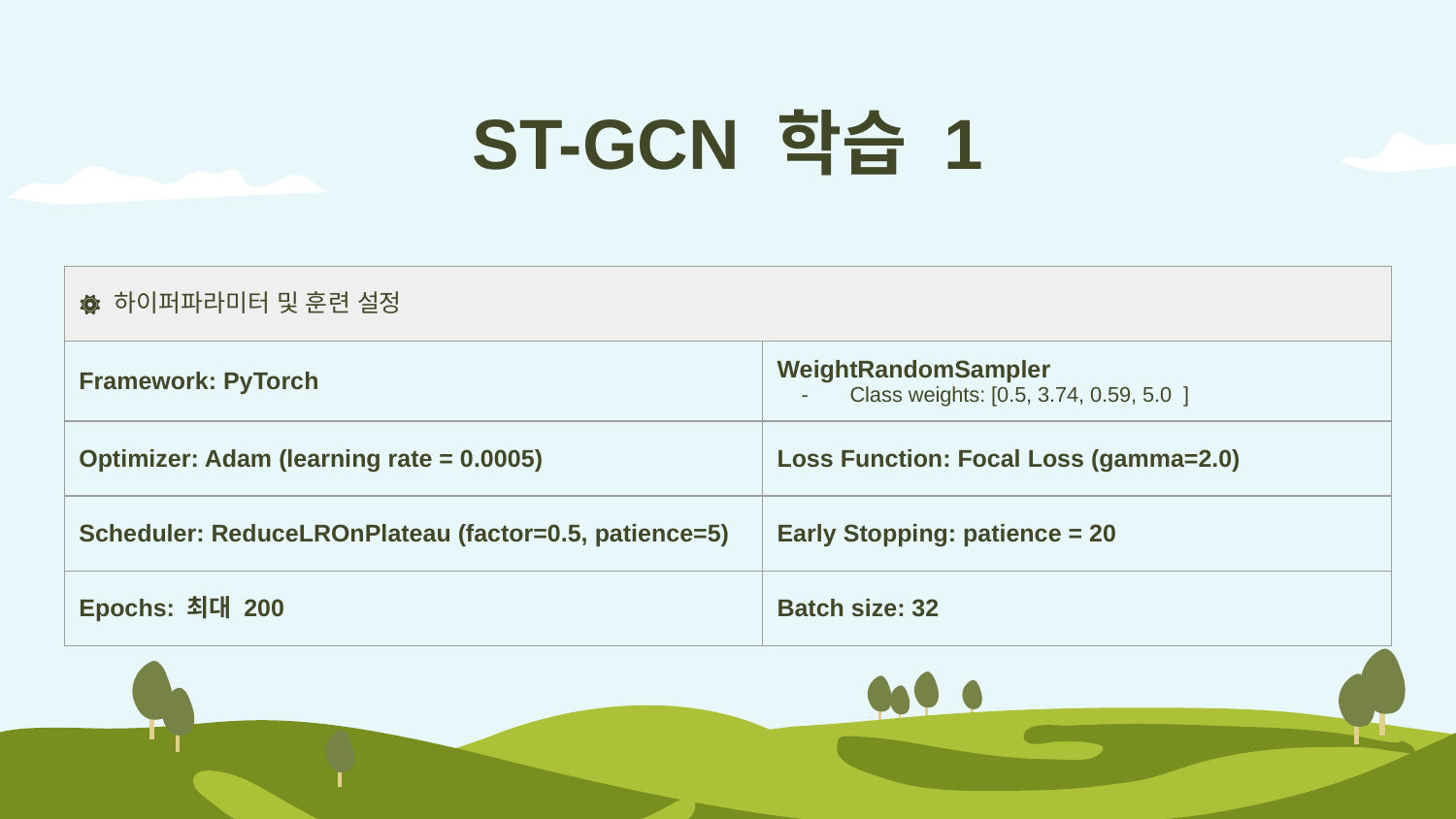

# ST-GCN 학습 1

| ⚙️ 하이퍼파라미터 및 훈련 설정 |  |
| --- | --- |
| Framework: PyTorch | WeightRandomSampler Class weights: [0.5, 3.74, 0.59, 5.0 ] |
| Optimizer: Adam (learning rate = 0.0005) | Loss Function: Focal Loss (gamma=2.0) |
| Scheduler: ReduceLROnPlateau (factor=0.5, patience=5) | Early Stopping: patience = 20 |
| Epochs: 최대 200 | Batch size: 32 |